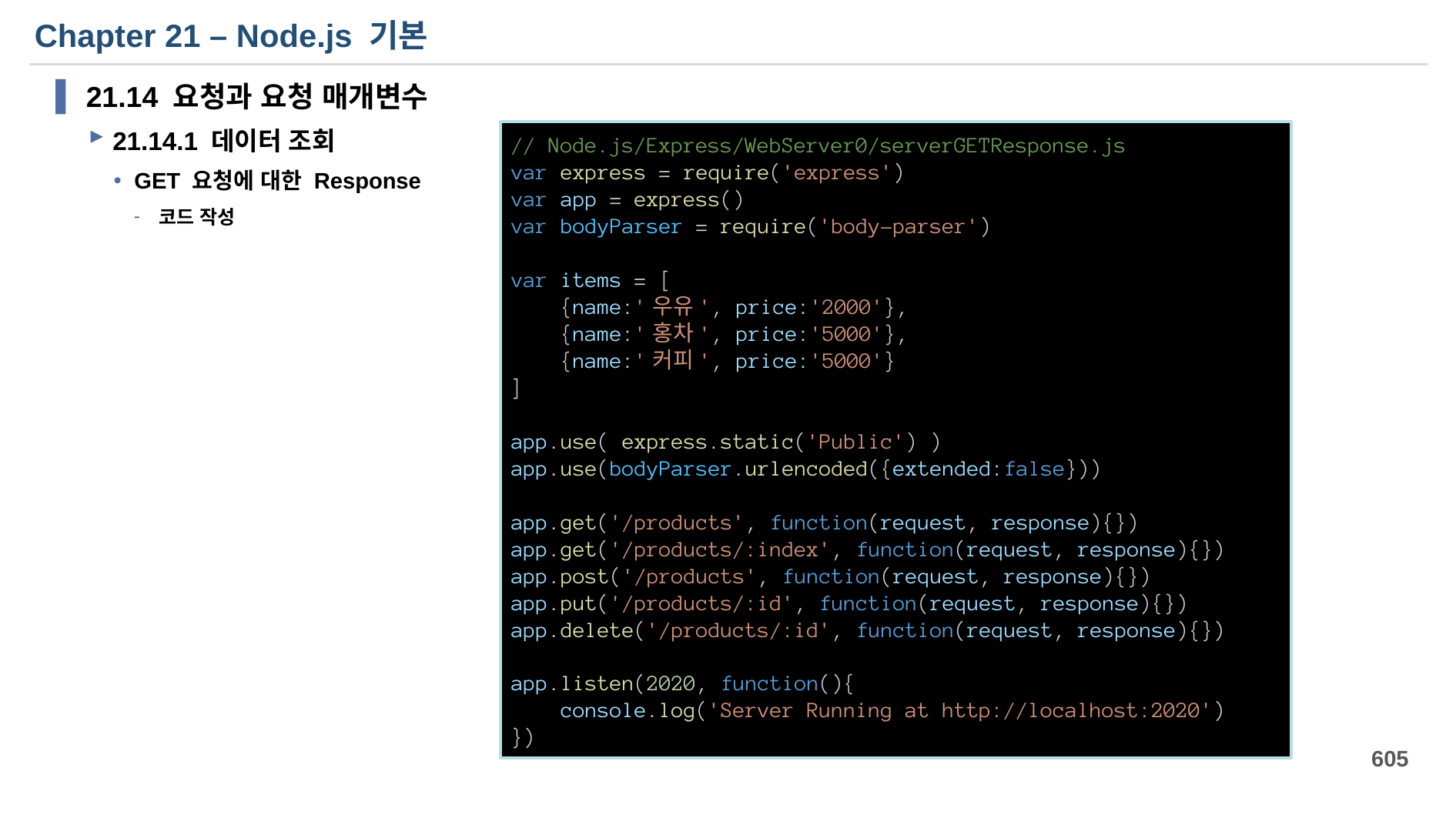

# Chapter 21 – Node.js 기본
21.14 요청과 요청 매개변수
21.14.1 데이터 조회
GET 요청에 대한 Response
코드 작성

// Node.js/Express/WebServer0/serverGETResponse.js
var express = require('express')
var app = express()
var bodyParser = require('body-parser')
var items = [
    {name:'우유', price:'2000'},
    {name:'홍차', price:'5000'},
    {name:'커피', price:'5000'}
]
app.use( express.static('Public') )
app.use(bodyParser.urlencoded({extended:false}))
app.get('/products', function(request, response){})
app.get('/products/:index', function(request, response){})
app.post('/products', function(request, response){})
app.put('/products/:id', function(request, response){})
app.delete('/products/:id', function(request, response){})
app.listen(2020, function(){
    console.log('Server Running at http://localhost:2020')
})
605